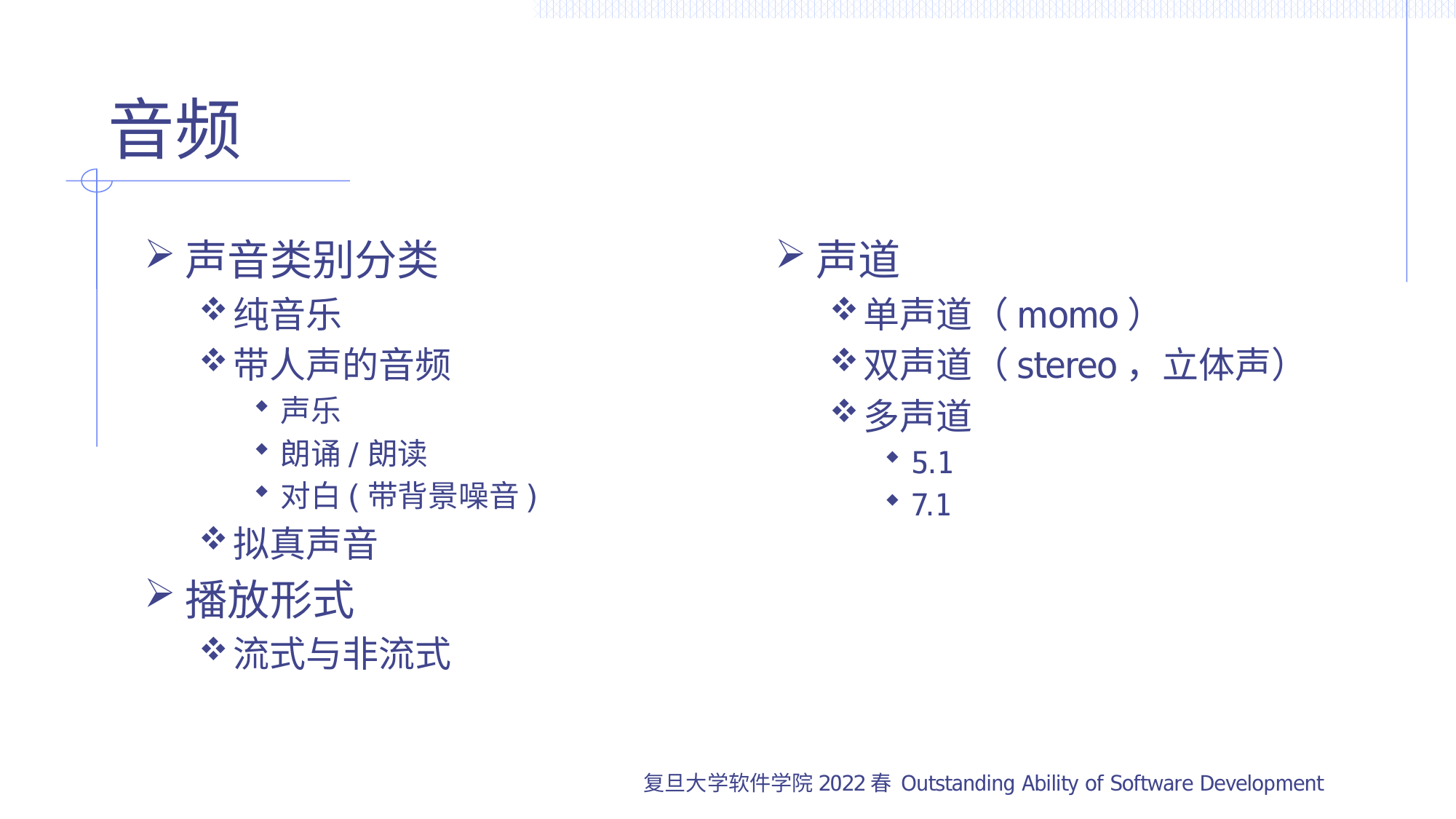

# 音频
声音类别分类
纯音乐
带人声的音频
声乐
朗诵/朗读
对白(带背景噪音)
拟真声音
播放形式
流式与非流式
声道
单声道（momo）
双声道（stereo，立体声）
多声道
5.1
7.1